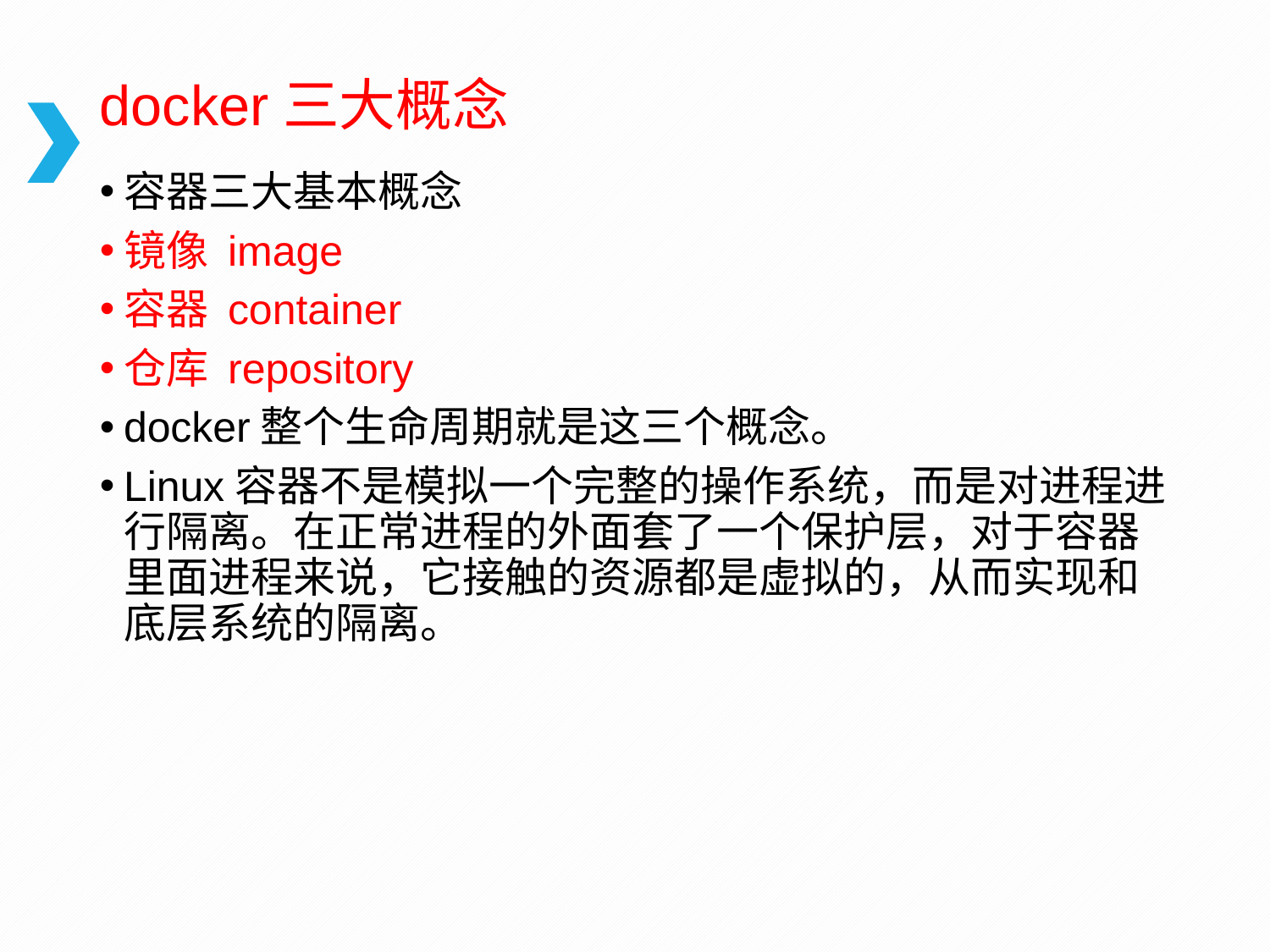

# docker三大概念
容器三大基本概念
镜像 image
容器 container
仓库 repository
docker整个生命周期就是这三个概念。
Linux容器不是模拟一个完整的操作系统，而是对进程进行隔离。在正常进程的外面套了一个保护层，对于容器里面进程来说，它接触的资源都是虚拟的，从而实现和底层系统的隔离。